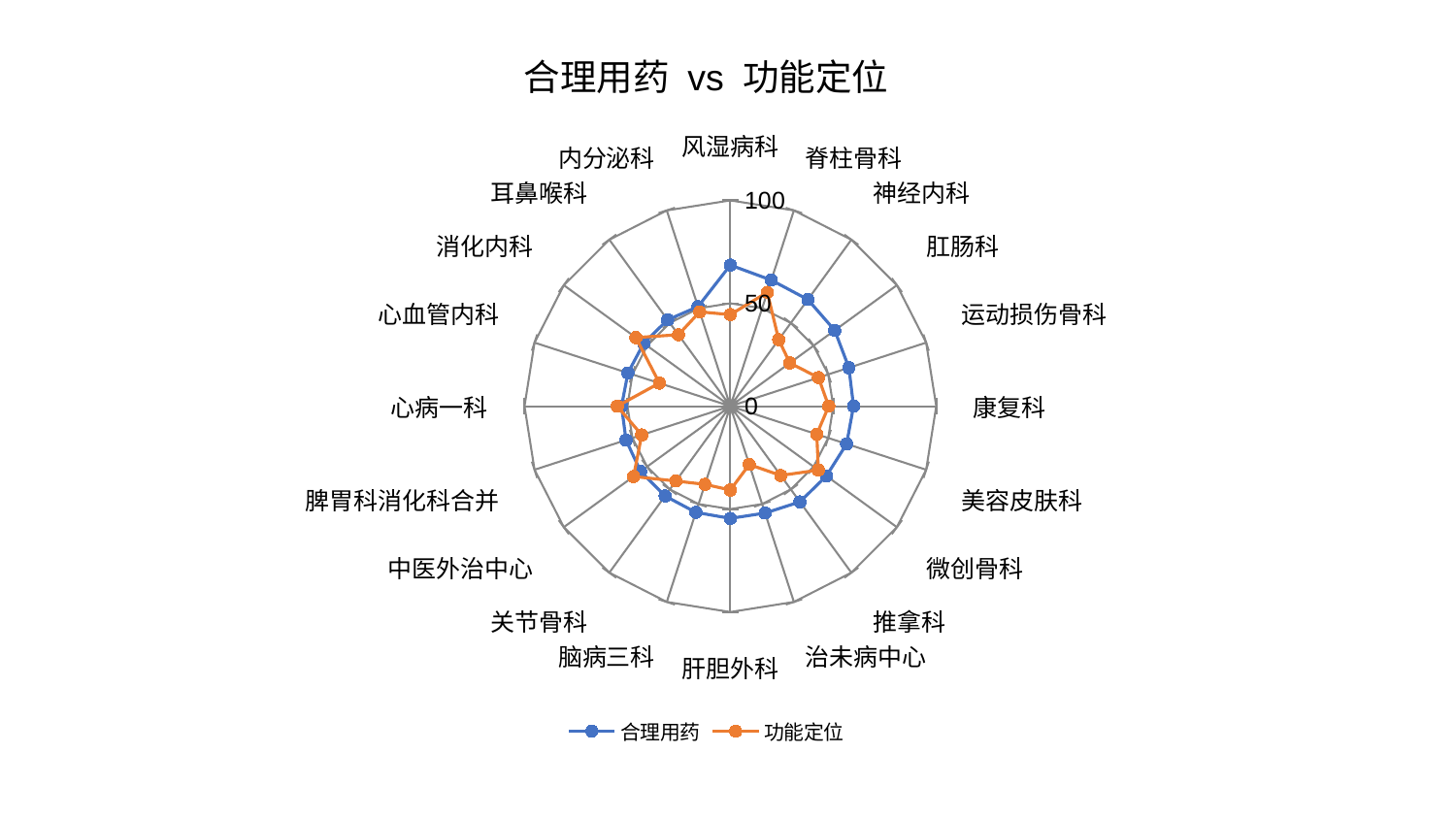

### Chart: 合理用药 vs 功能定位

| Category | 合理用药 | 功能定位 |
|---|---|---|
| 风湿病科 | 68.56611841585116 | 44.51516149153193 |
| 脊柱骨科 | 64.40121555437322 | 58.16865669310423 |
| 神经内科 | 64.0557589975282 | 39.95992419206582 |
| 肛肠科 | 62.67646499039858 | 35.746344683019025 |
| 运动损伤骨科 | 60.54689271389003 | 44.999953800260194 |
| 康复科 | 59.839462402998684 | 47.787951265678124 |
| 美容皮肤科 | 59.37451175604893 | 44.16879568809925 |
| 微创骨科 | 57.68455053026872 | 52.83782485869435 |
| 推拿科 | 57.4746867748339 | 41.61037786918708 |
| 治未病中心 | 54.619974487616815 | 29.81277578317994 |
| 肝胆外科 | 54.53098751308584 | 40.731419651925385 |
| 脑病三科 | 54.267749317618836 | 39.95355002726532 |
| 关节骨科 | 53.9267810553752 | 44.971219739867436 |
| 中医外治中心 | 53.91468054362807 | 58.143214780251654 |
| 脾胃科消化科合并 | 53.2839379020557 | 45.28065415889737 |
| 心病一科 | 52.86037854043051 | 54.92994107261996 |
| 心血管内科 | 52.31037406022029 | 36.26278532660376 |
| 消化内科 | 52.014322737178524 | 56.71850384549827 |
| 耳鼻喉科 | 51.87090847671083 | 42.939356432604505 |
| 内分泌科 | 50.858312911732824 | 48.20364101747119 |
52